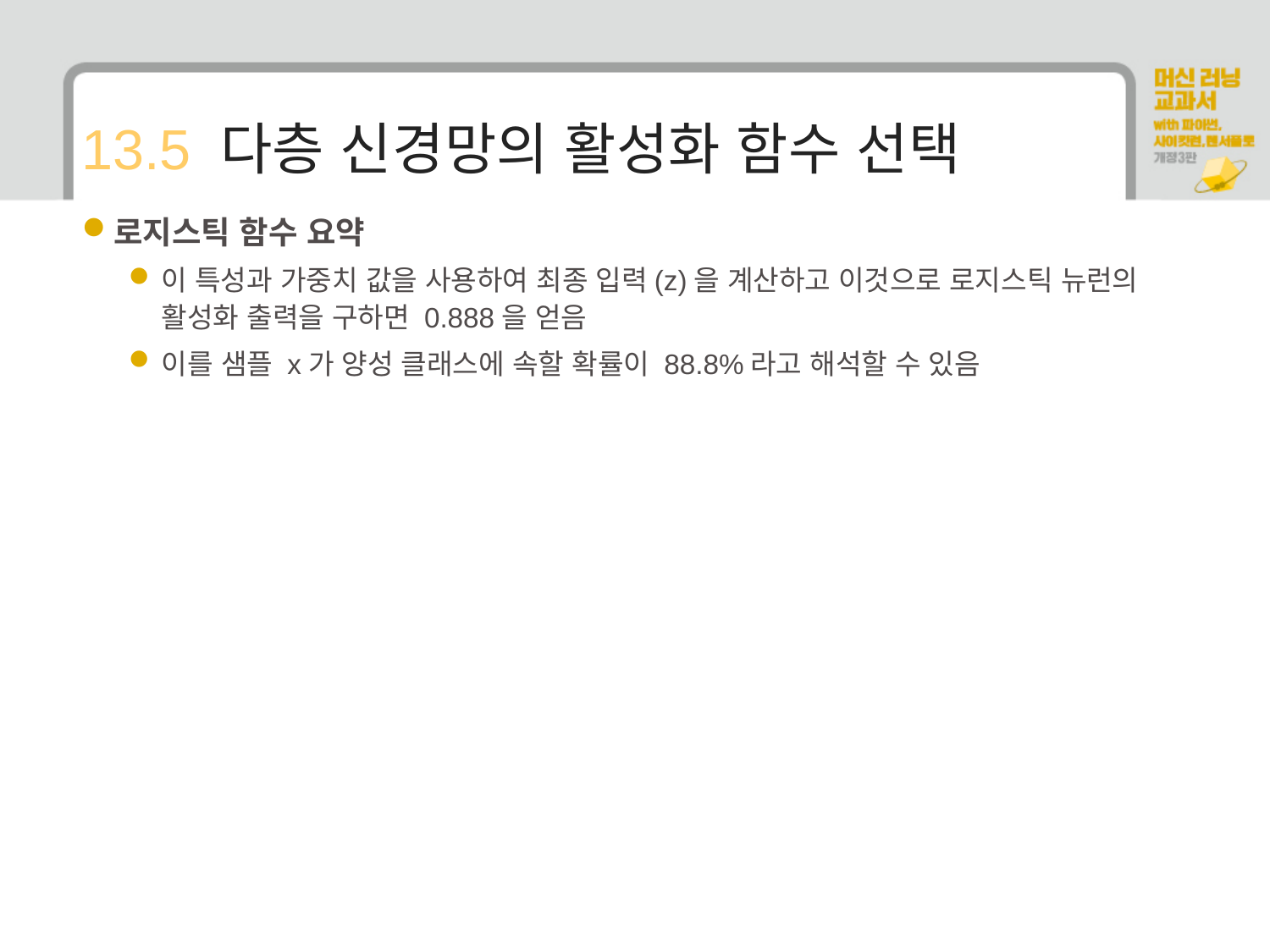

# 13.5 다층 신경망의 활성화 함수 선택
로지스틱 함수 요약
이 특성과 가중치 값을 사용하여 최종 입력(z)을 계산하고 이것으로 로지스틱 뉴런의 활성화 출력을 구하면 0.888을 얻음
이를 샘플 x가 양성 클래스에 속할 확률이 88.8%라고 해석할 수 있음